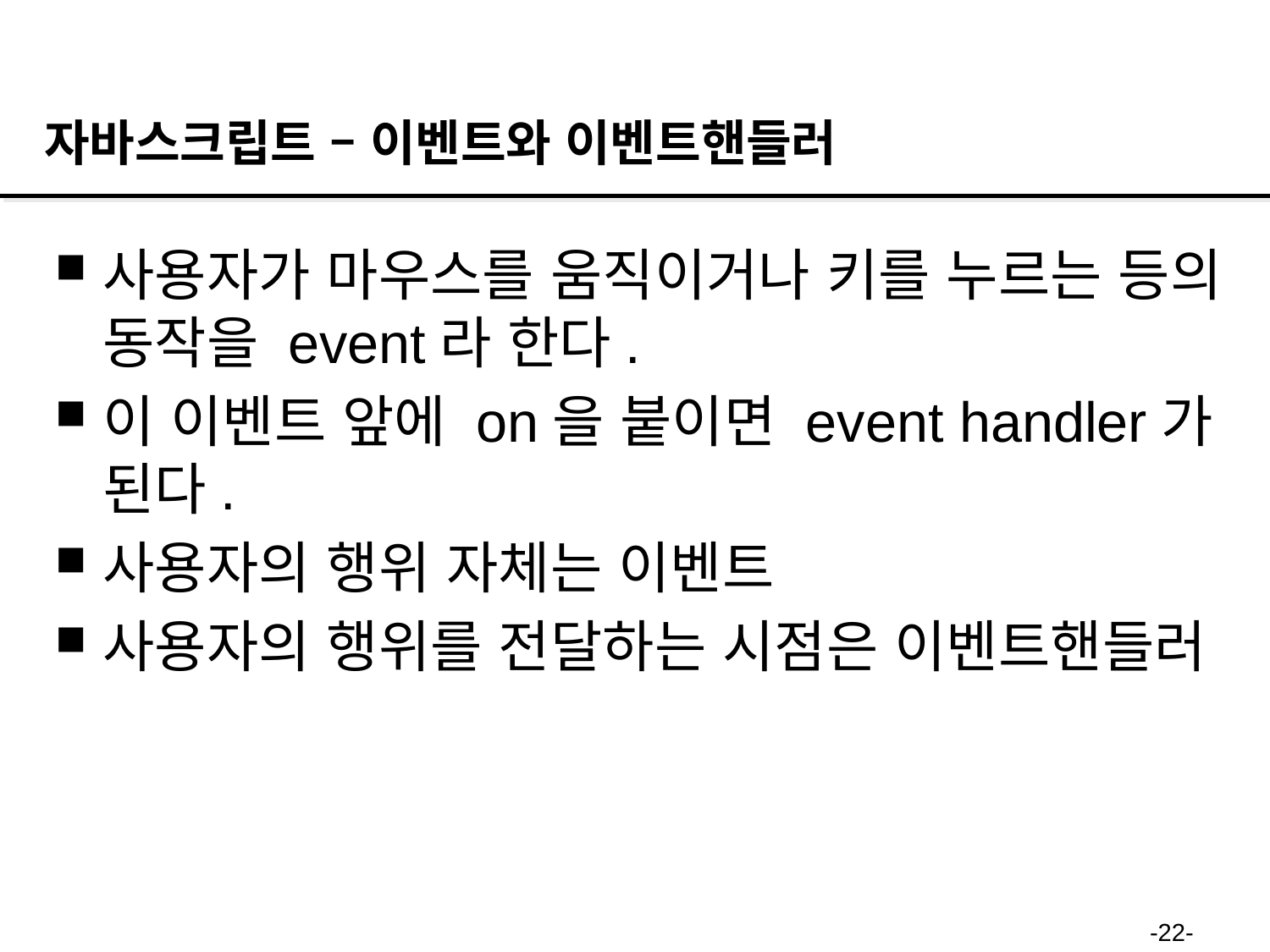

자바스크립트 – 이벤트와 이벤트핸들러
사용자가 마우스를 움직이거나 키를 누르는 등의 동작을 event라 한다.
이 이벤트 앞에 on을 붙이면 event handler가 된다.
사용자의 행위 자체는 이벤트
사용자의 행위를 전달하는 시점은 이벤트핸들러
-22-